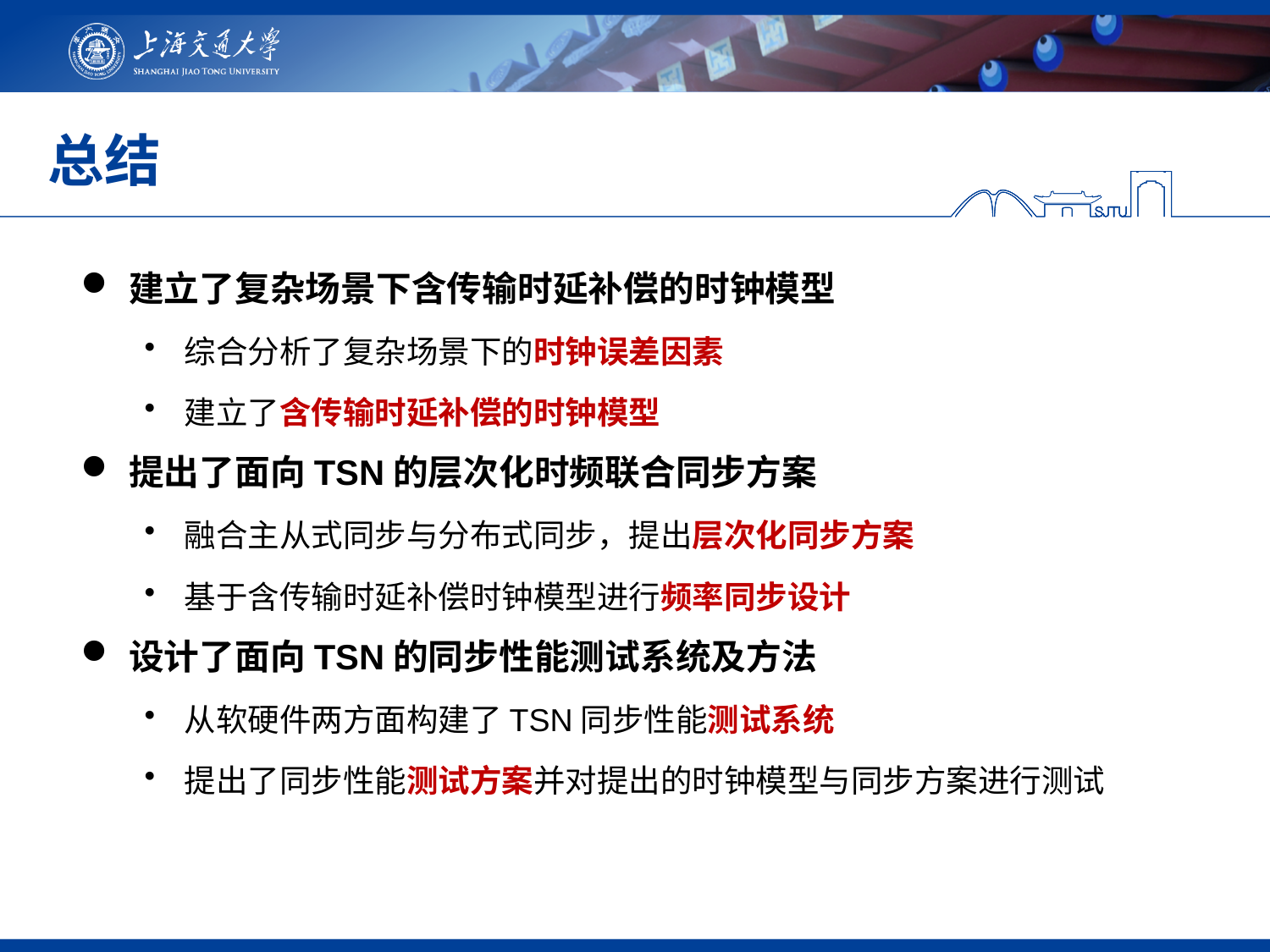

总结
建立了复杂场景下含传输时延补偿的时钟模型
综合分析了复杂场景下的时钟误差因素
建立了含传输时延补偿的时钟模型
提出了面向TSN的层次化时频联合同步方案
融合主从式同步与分布式同步，提出层次化同步方案
基于含传输时延补偿时钟模型进行频率同步设计
设计了面向TSN的同步性能测试系统及方法
从软硬件两方面构建了TSN同步性能测试系统
提出了同步性能测试方案并对提出的时钟模型与同步方案进行测试